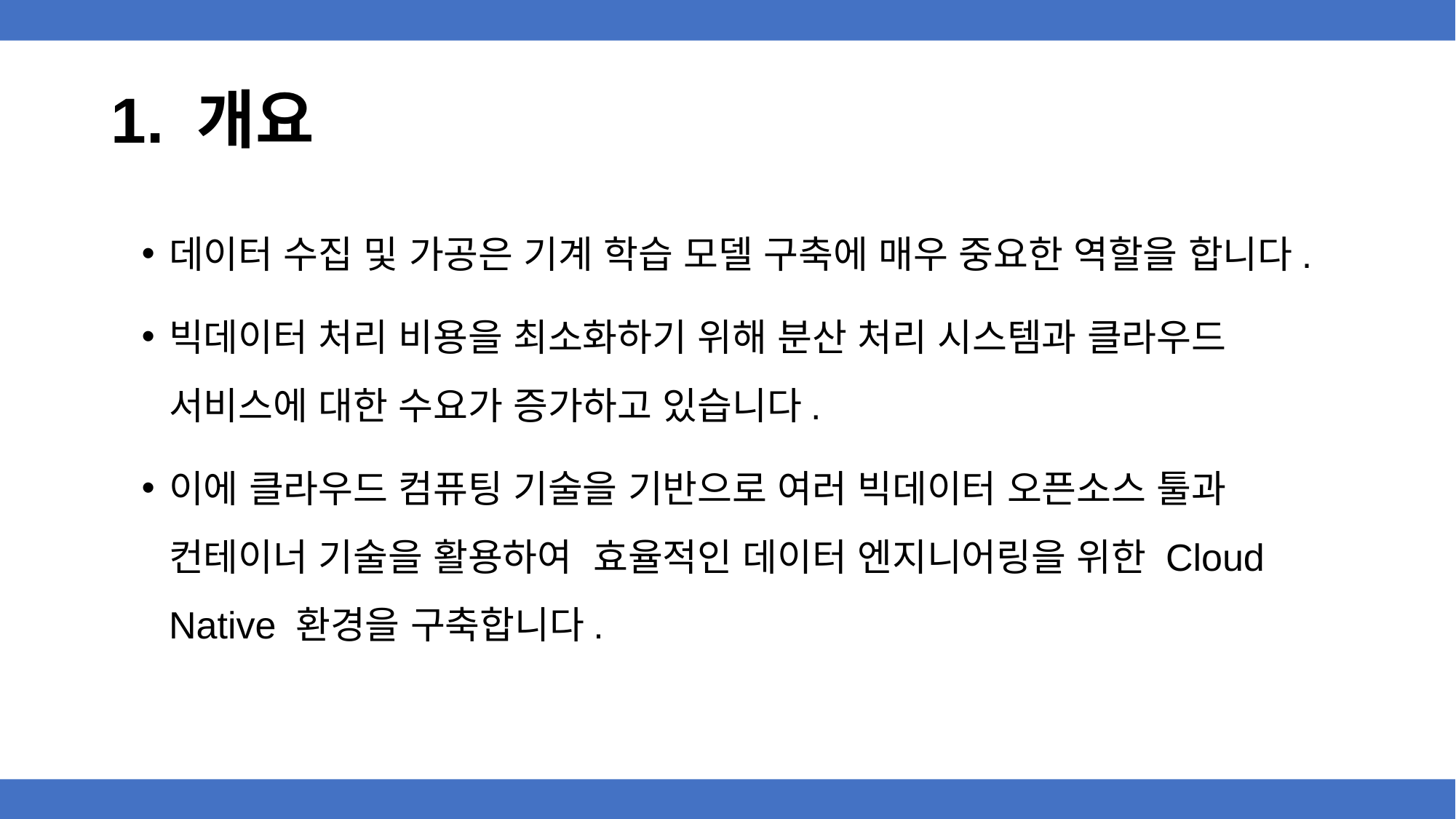

# 1. 개요
데이터 수집 및 가공은 기계 학습 모델 구축에 매우 중요한 역할을 합니다.
빅데이터 처리 비용을 최소화하기 위해 분산 처리 시스템과 클라우드 서비스에 대한 수요가 증가하고 있습니다.
이에 클라우드 컴퓨팅 기술을 기반으로 여러 빅데이터 오픈소스 툴과 컨테이너 기술을 활용하여  효율적인 데이터 엔지니어링을 위한 Cloud Native 환경을 구축합니다.